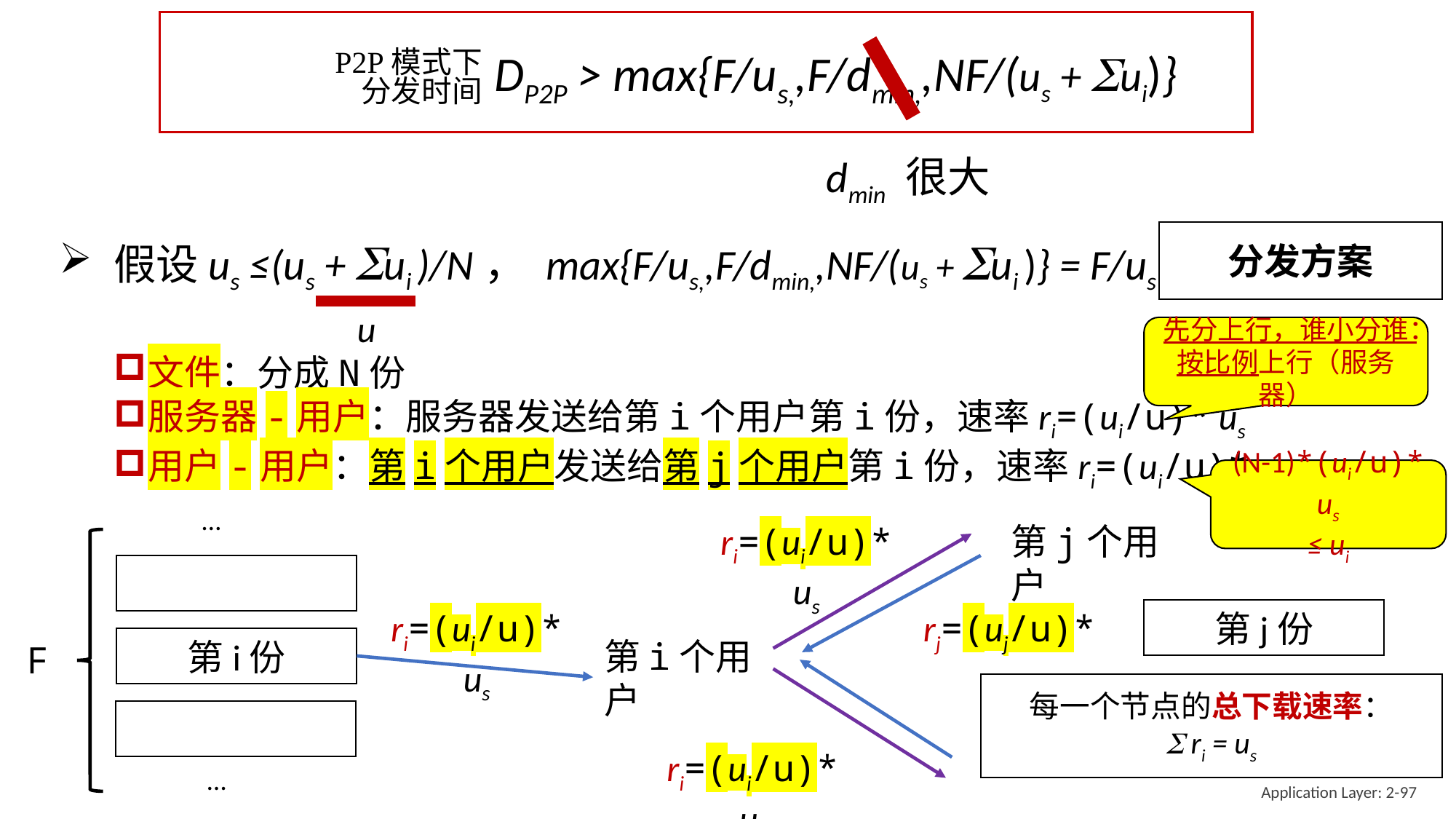

DP2P > max{F/us,,F/dmin,,NF/(us + Σui)}
P2P模式下
分发时间

dmin 很大
分发方案
假设us ≤(us + Σui )/N， max{F/us,,F/dmin,,NF/(us + Σui )} = F/us

u
先分上行，谁小分谁：
按比例上行（服务器）
文件：分成N份
服务器-用户：服务器发送给第i个用户第i份，速率ri=(ui/u)* us
用户-用户：第i个用户发送给第j个用户第i份，速率ri=(ui/u)* us
(N-1)*(ui/u)* us
≤ ui
…
第j个用户
ri=(ui/u)* us

rj=(uj/u)* us
ri=(ui/u)* us
第j份
第i份
第i个用户
F
每一个节点的总下载速率：
Σ ri = us

ri=(ui/u)* us
…
Application Layer: 2-97